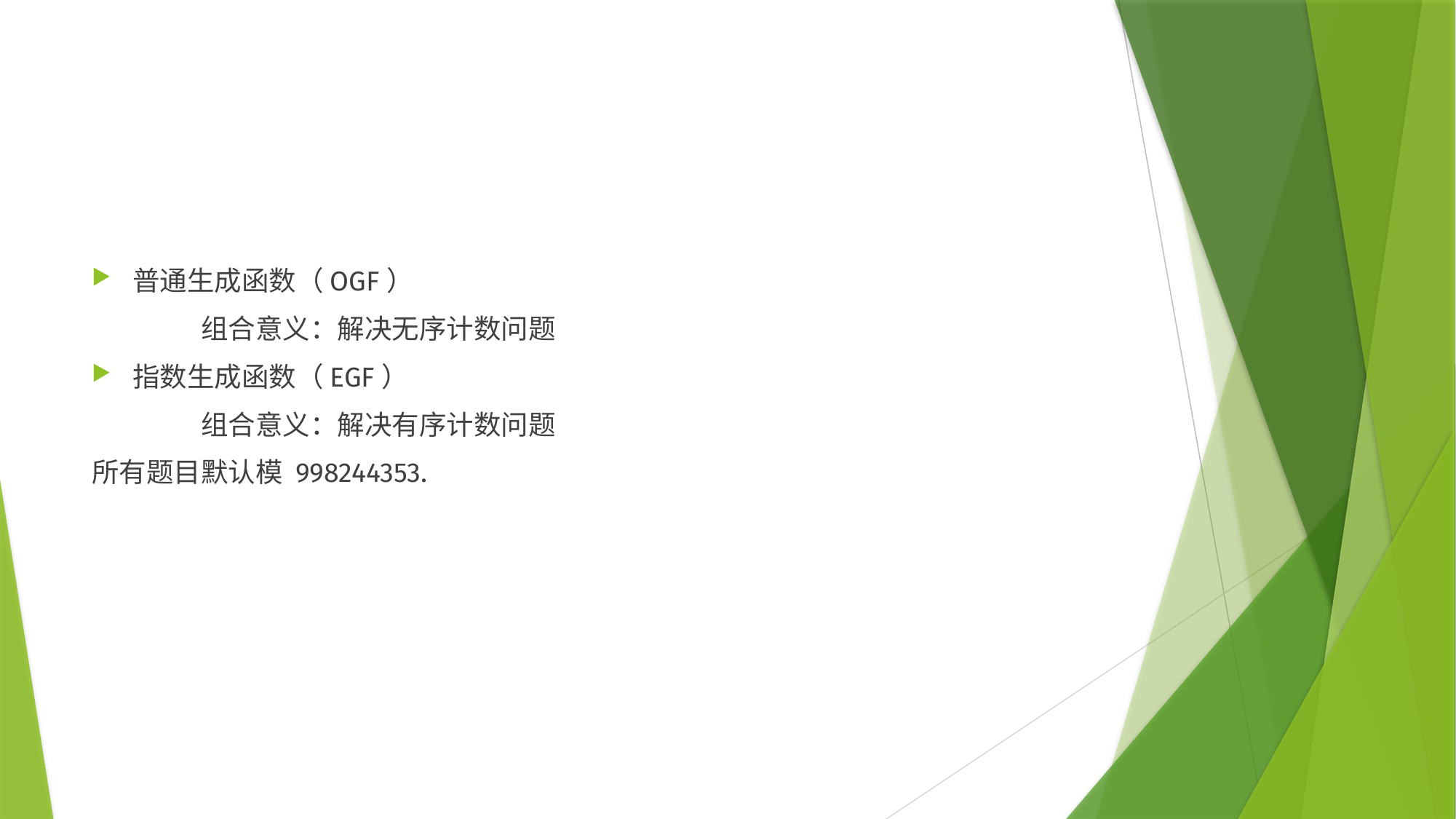

普通生成函数（OGF）
	组合意义：解决无序计数问题
指数生成函数（EGF）
	组合意义：解决有序计数问题
所有题目默认模 998244353.